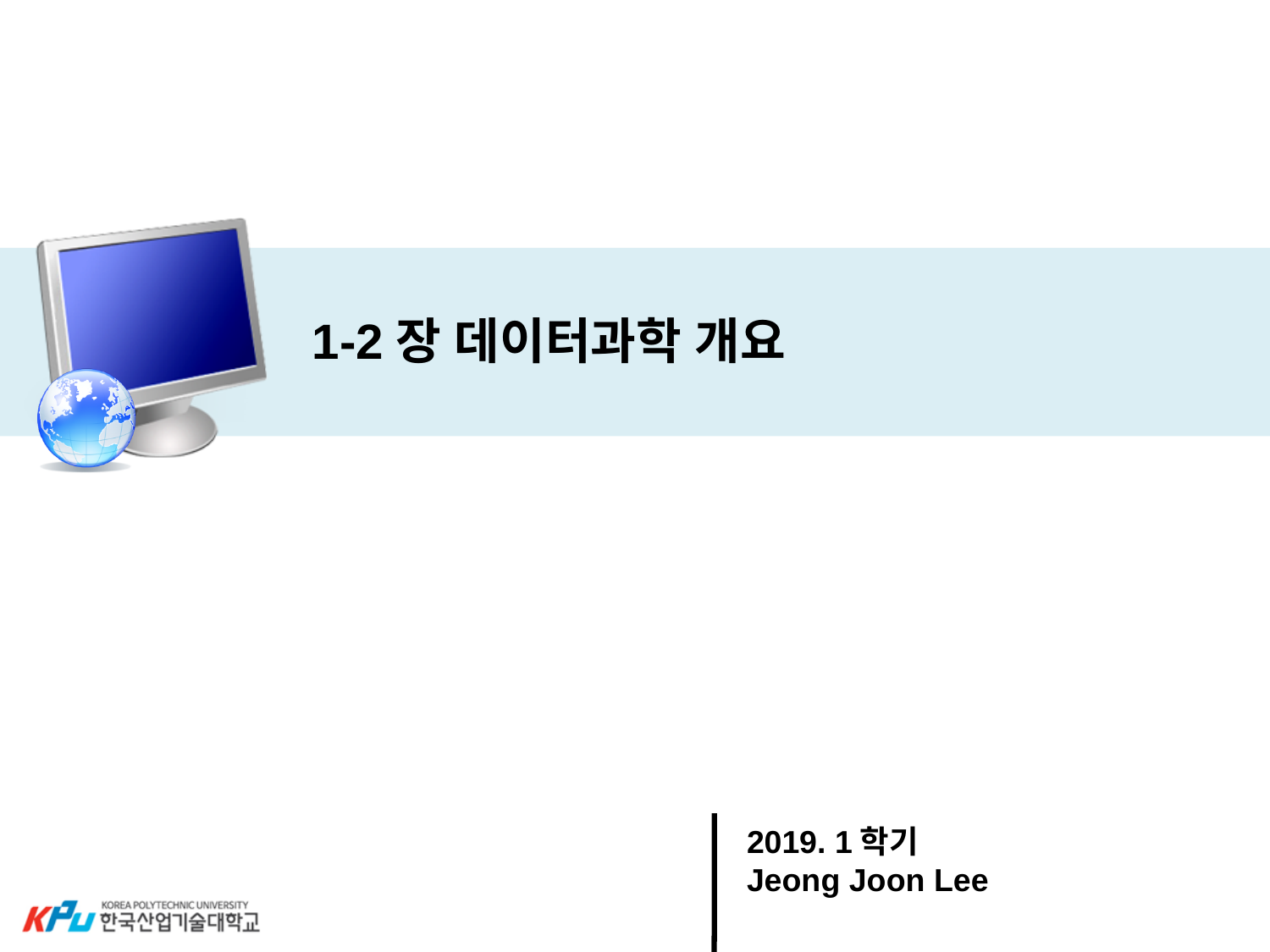

# 1-2장 데이터과학 개요
2019. 1학기
Jeong Joon Lee